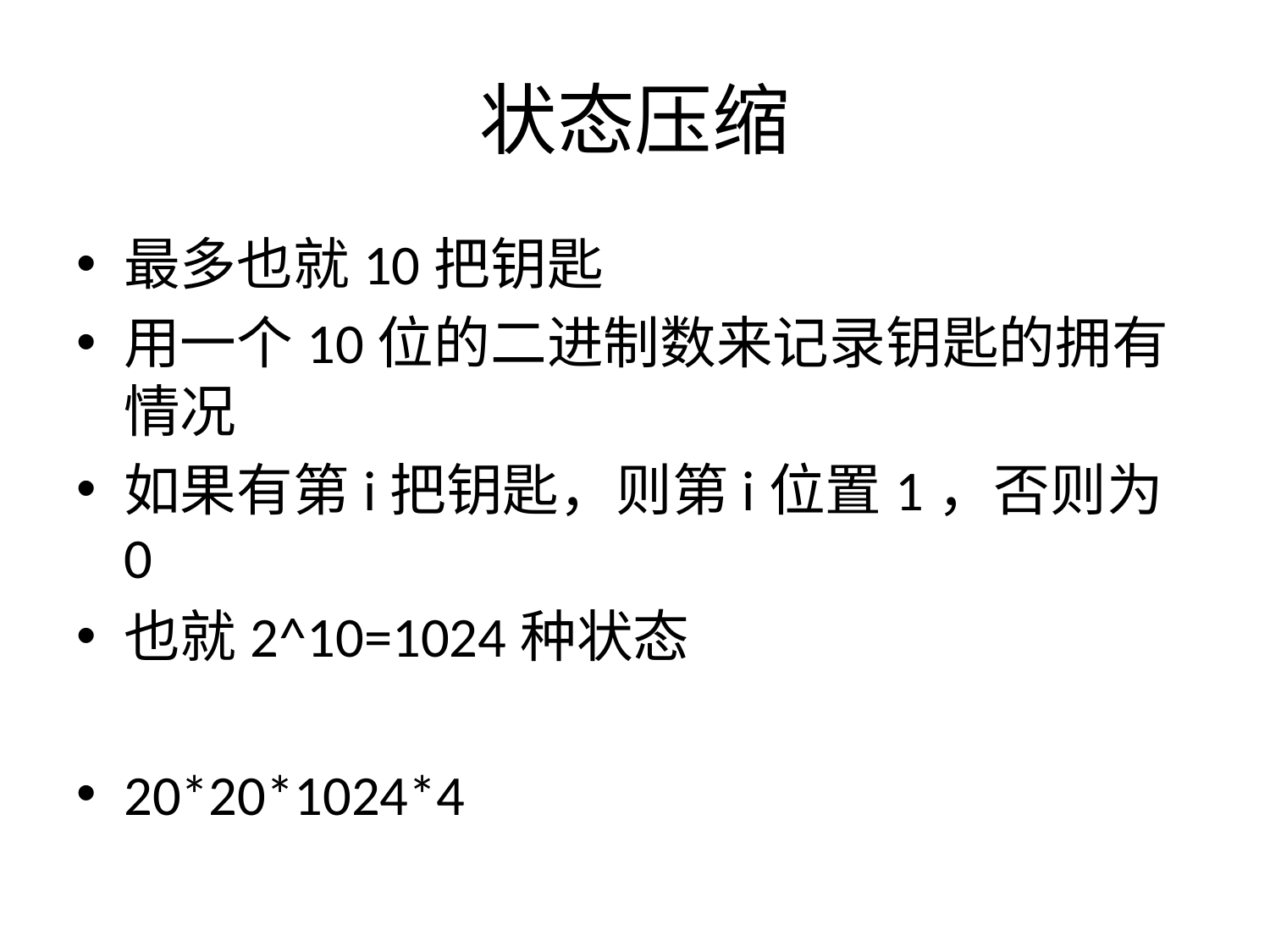

# 状态压缩
最多也就10把钥匙
用一个10位的二进制数来记录钥匙的拥有情况
如果有第i把钥匙，则第i位置1，否则为0
也就2^10=1024种状态

20*20*1024*4